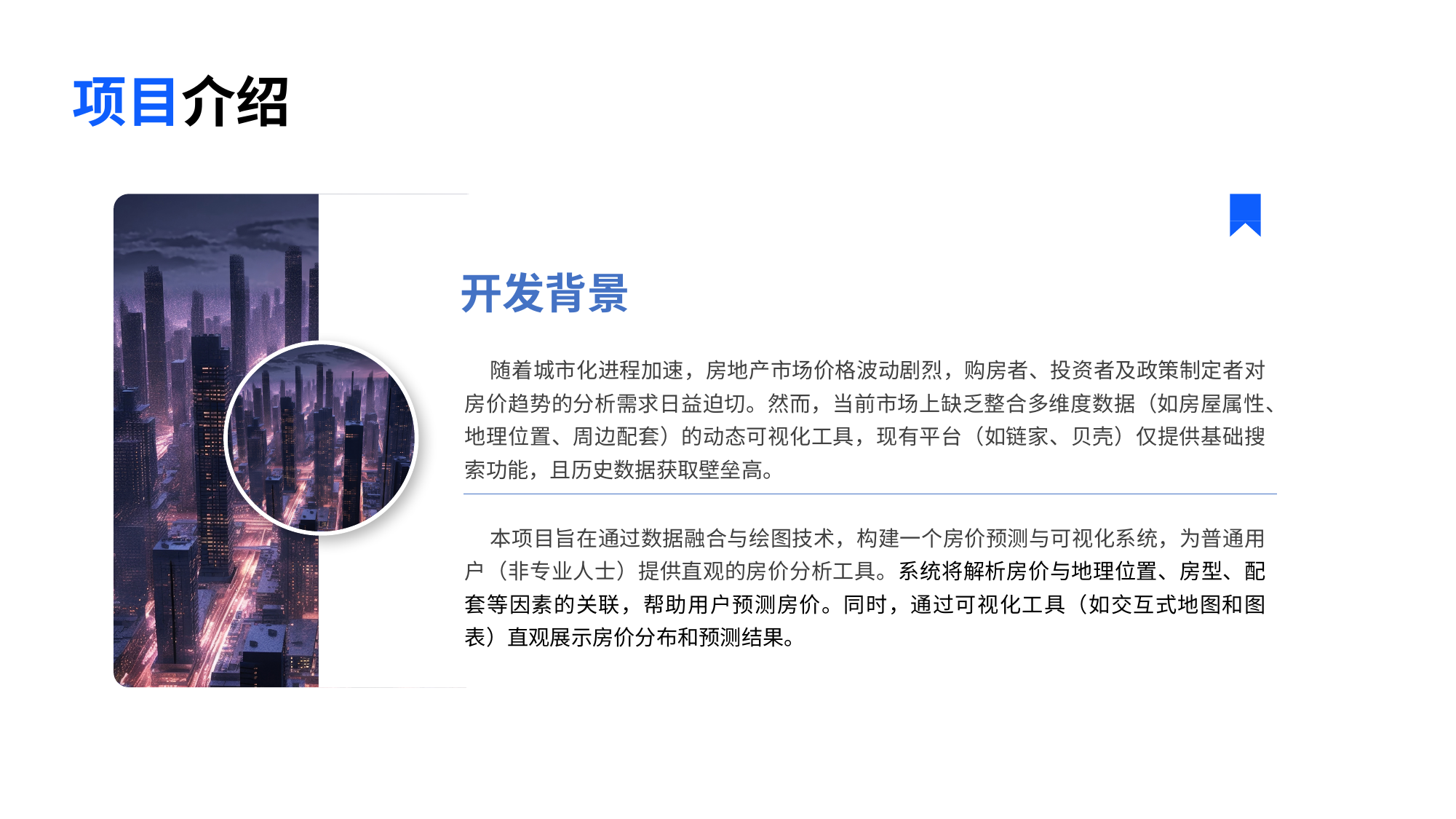

项目介绍

开发背景

    随着城市化进程加速，房地产市场价格波动剧烈，购房者、投资者及政策制定者对房价趋势的分析需求日益迫切。然而，当前市场上缺乏整合多维度数据（如房屋属性、地理位置、周边配套）的动态可视化工具，现有平台（如链家、贝壳）仅提供基础搜索功能，且历史数据获取壁垒高。
    本项目旨在通过数据融合与绘图技术，构建一个房价预测与可视化系统，为普通用户（非专业人士）提供直观的房价分析工具。系统将解析房价与地理位置、房型、配套等因素的关联，帮助用户预测房价。同时，通过可视化工具（如交互式地图和图表）直观展示房价分布和预测结果。